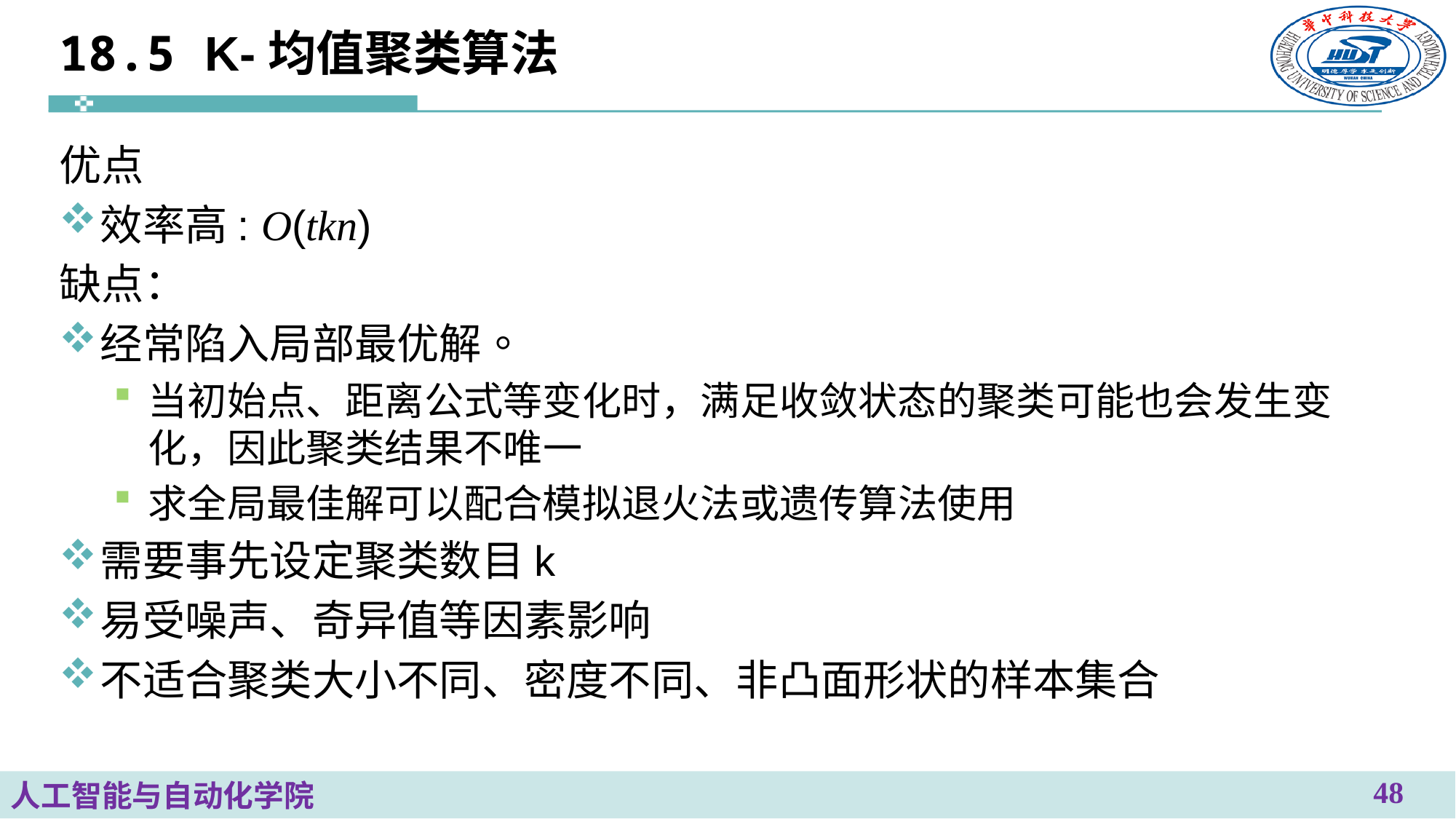

# 18.5 K-均值聚类算法
优点
效率高: O(tkn)
缺点：
经常陷入局部最优解。
当初始点、距离公式等变化时，满足收敛状态的聚类可能也会发生变化，因此聚类结果不唯一
求全局最佳解可以配合模拟退火法或遗传算法使用
需要事先设定聚类数目k
易受噪声、奇异值等因素影响
不适合聚类大小不同、密度不同、非凸面形状的样本集合
48